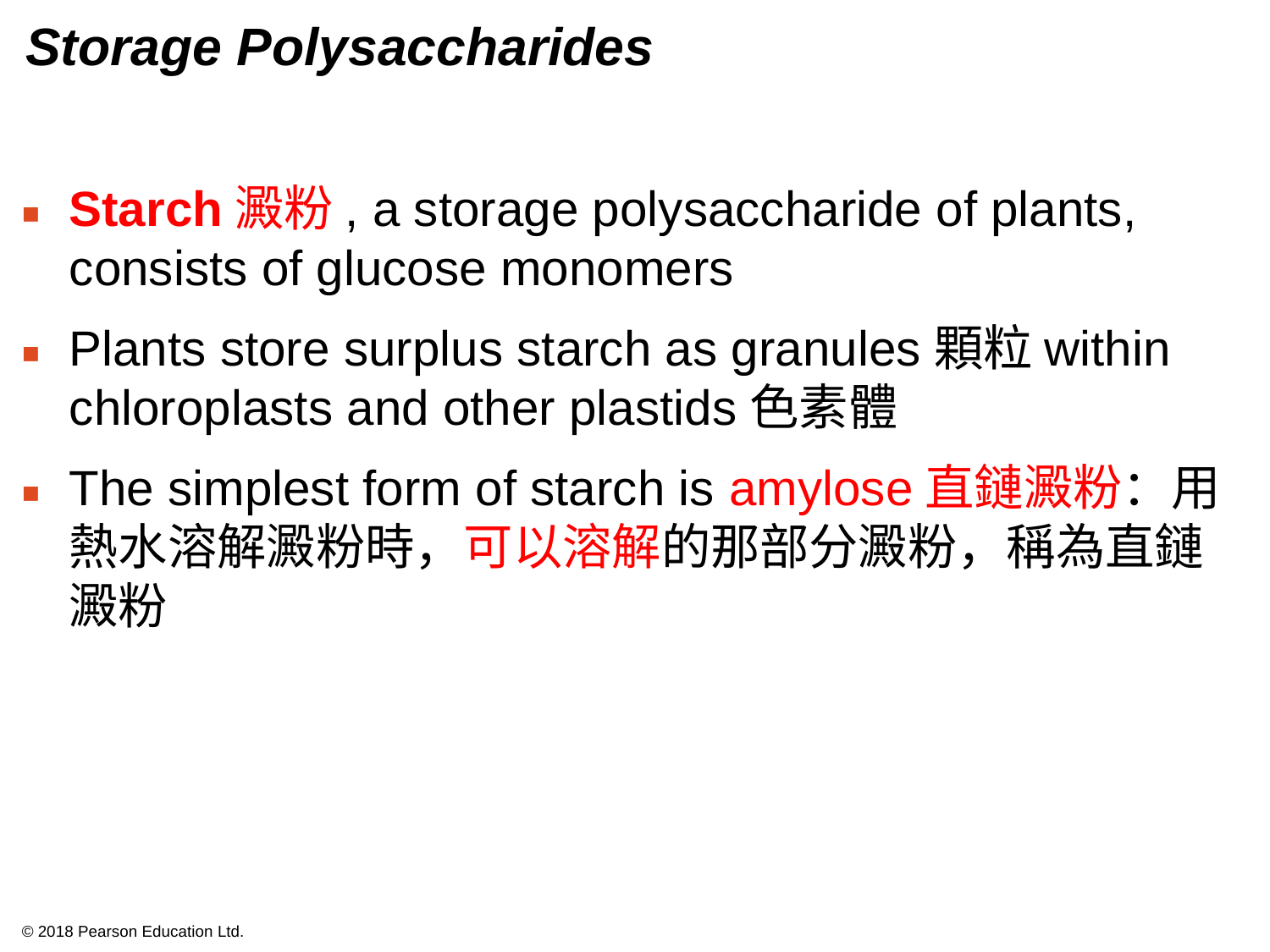

# Storage Polysaccharides
Starch澱粉, a storage polysaccharide of plants, consists of glucose monomers
Plants store surplus starch as granules顆粒within chloroplasts and other plastids色素體
The simplest form of starch is amylose直鏈澱粉：用熱水溶解澱粉時，可以溶解的那部分澱粉，稱為直鏈澱粉
© 2018 Pearson Education Ltd.